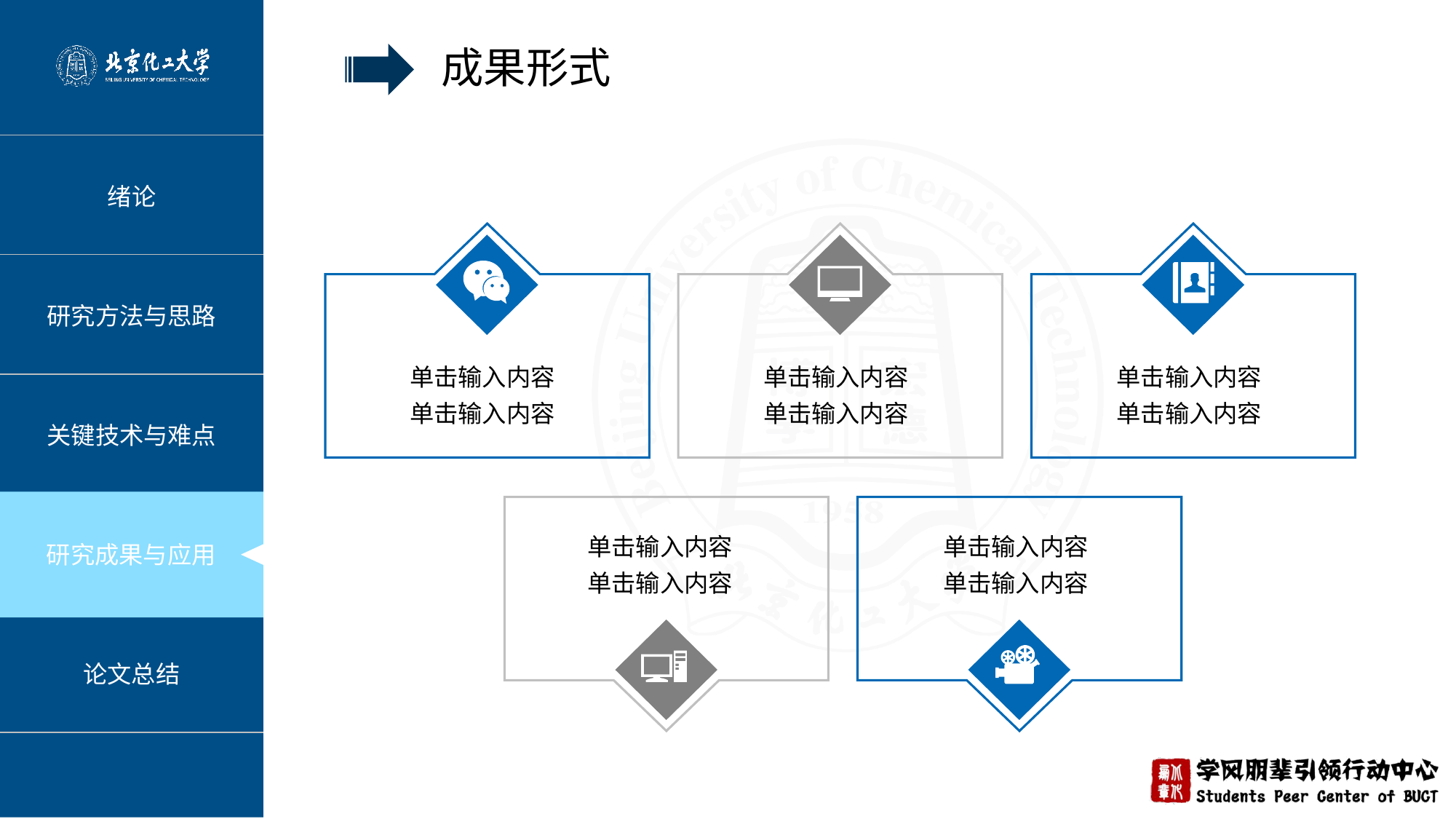

成果形式

单击输入内容
单击输入内容
单击输入内容
单击输入内容
单击输入内容
单击输入内容

单击输入内容
单击输入内容
单击输入内容
单击输入内容